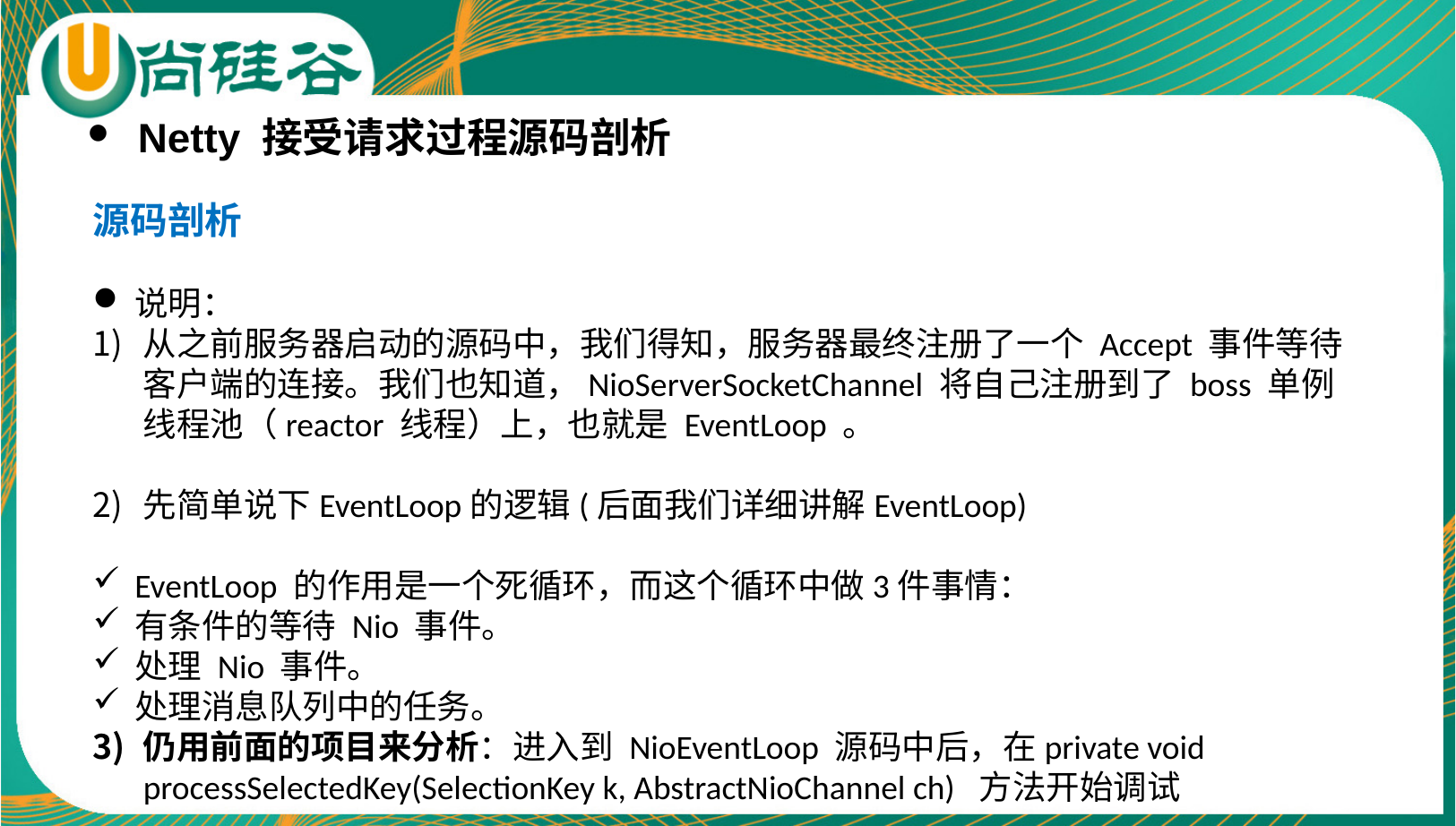

Netty 接受请求过程源码剖析
源码剖析

说明：
从之前服务器启动的源码中，我们得知，服务器最终注册了一个 Accept 事件等待客户端的连接。我们也知道，NioServerSocketChannel 将自己注册到了 boss 单例线程池（reactor 线程）上，也就是 EventLoop 。
先简单说下EventLoop的逻辑(后面我们详细讲解EventLoop)

EventLoop 的作用是一个死循环，而这个循环中做3件事情：
有条件的等待 Nio 事件。
处理 Nio 事件。
处理消息队列中的任务。
仍用前面的项目来分析：进入到 NioEventLoop 源码中后，在private void processSelectedKey(SelectionKey k, AbstractNioChannel ch)  方法开始调试